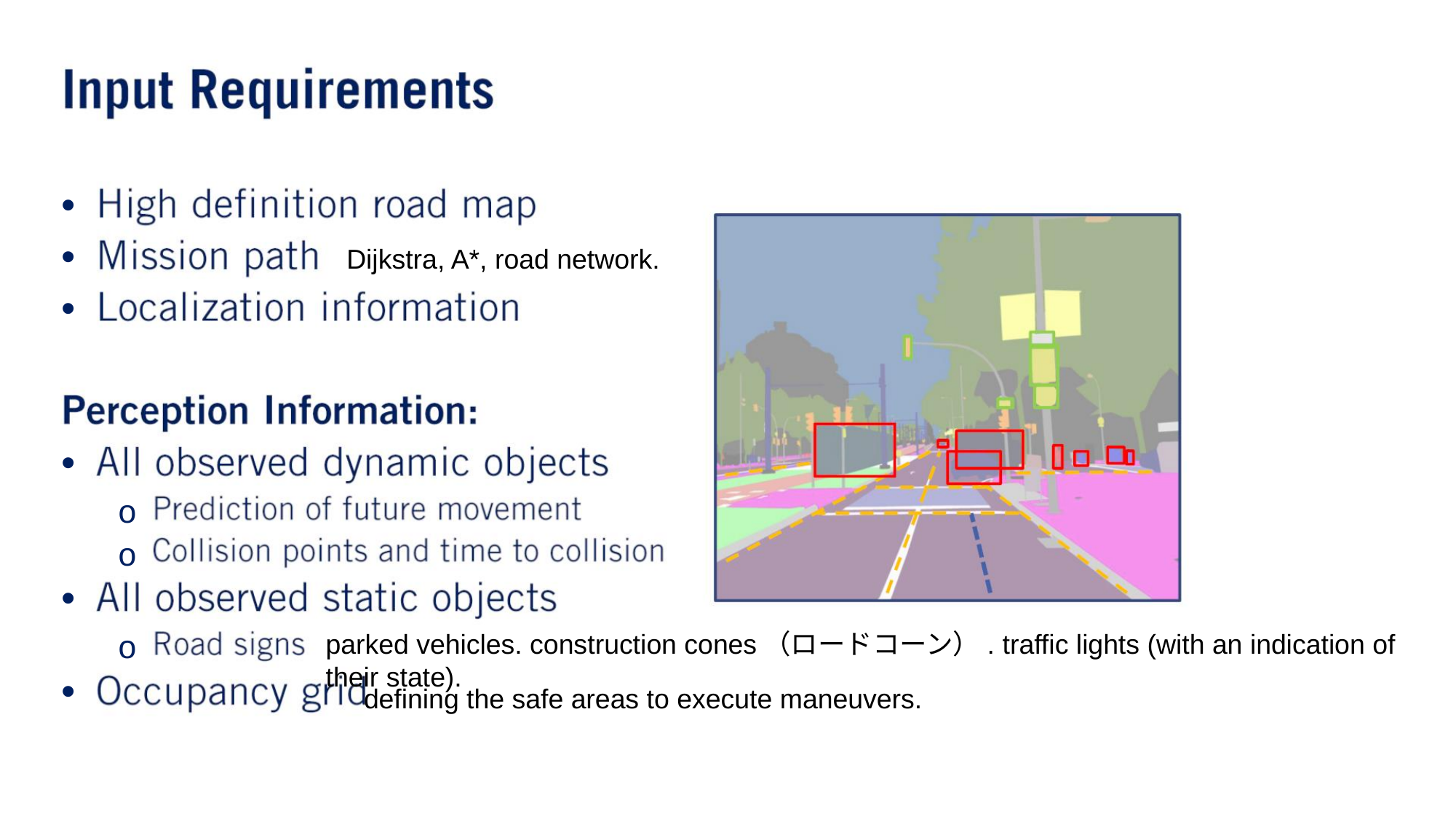

•
•
•
Dijkstra, A*, road network.
•
o
o
•
•
parked vehicles. construction cones（ロードコーン）. traffic lights (with an indication of their state).
o
defining the safe areas to execute maneuvers.